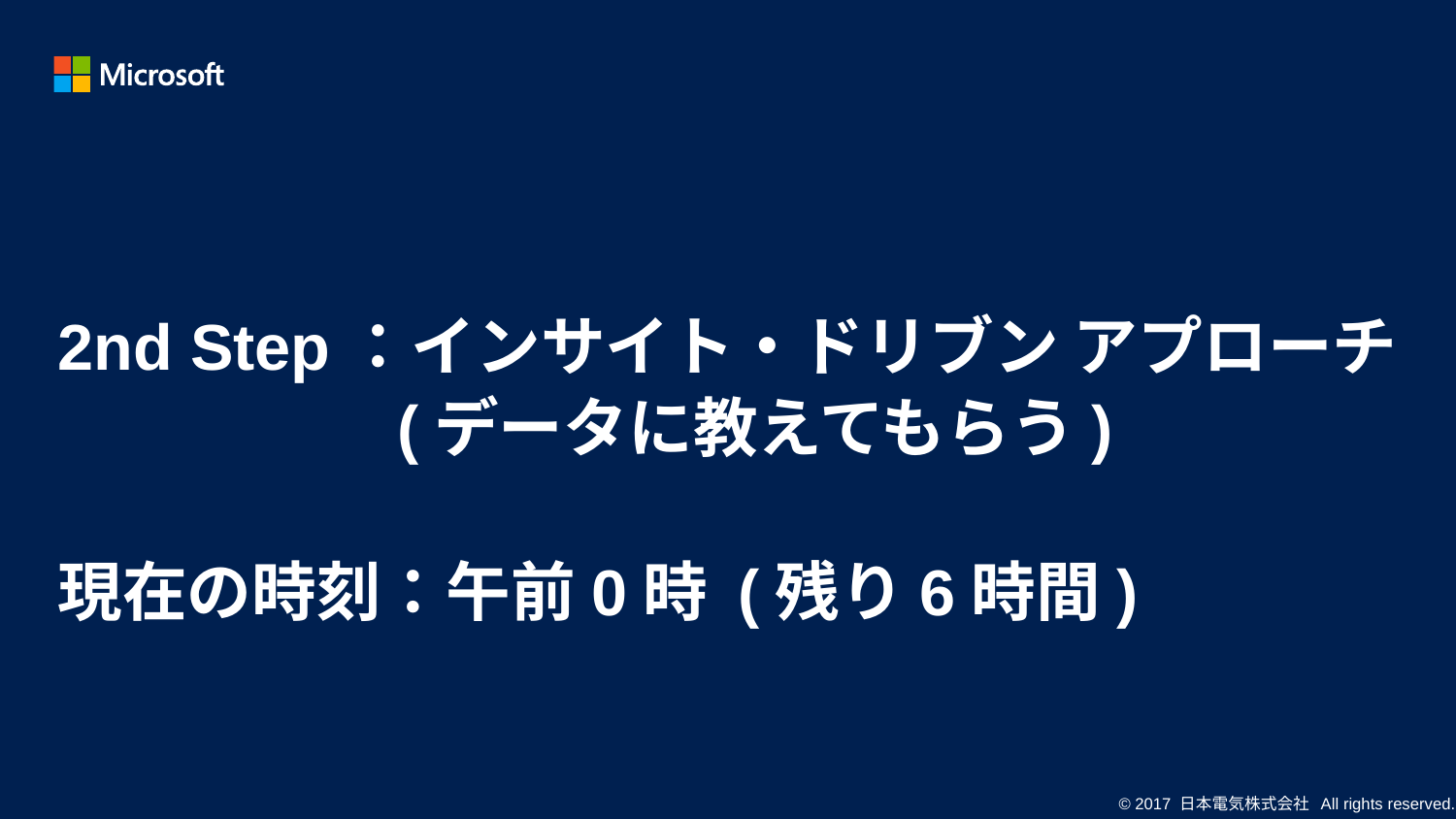

2nd Step：インサイト・ドリブン アプローチ
　　　　　(データに教えてもらう)

現在の時刻：午前0時 (残り6時間)